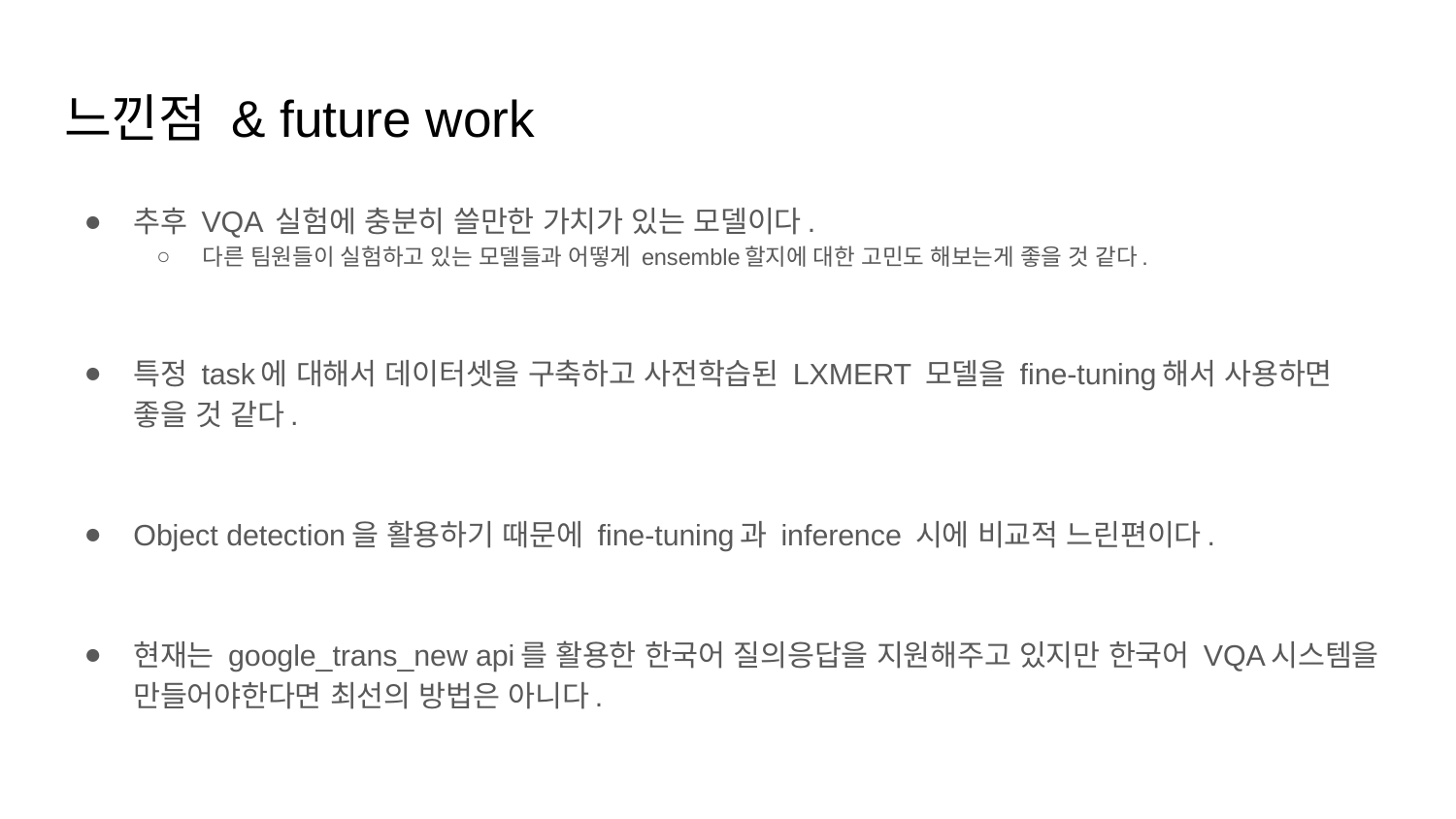

# 느낀점 & future work
추후 VQA 실험에 충분히 쓸만한 가치가 있는 모델이다.
다른 팀원들이 실험하고 있는 모델들과 어떻게 ensemble할지에 대한 고민도 해보는게 좋을 것 같다.

특정 task에 대해서 데이터셋을 구축하고 사전학습된 LXMERT 모델을 fine-tuning해서 사용하면 좋을 것 같다.

Object detection을 활용하기 때문에 fine-tuning과 inference 시에 비교적 느린편이다.

현재는 google_trans_new api를 활용한 한국어 질의응답을 지원해주고 있지만 한국어 VQA시스템을 만들어야한다면 최선의 방법은 아니다.